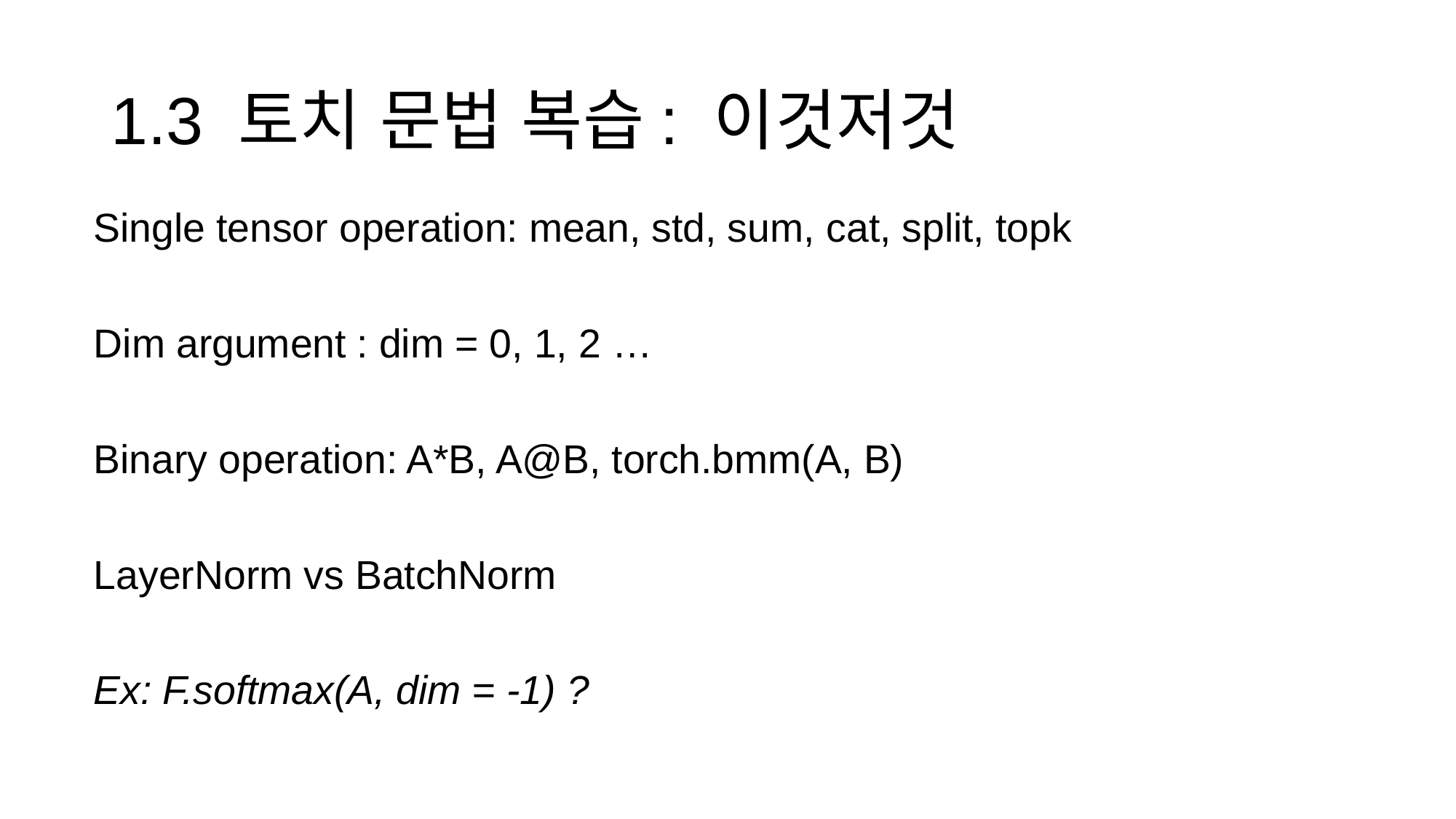

# 1.3 토치 문법 복습: 이것저것
Single tensor operation: mean, std, sum, cat, split, topk

Dim argument : dim = 0, 1, 2 …

Binary operation: A*B, A@B, torch.bmm(A, B)

LayerNorm vs BatchNorm

Ex: F.softmax(A, dim = -1) ?